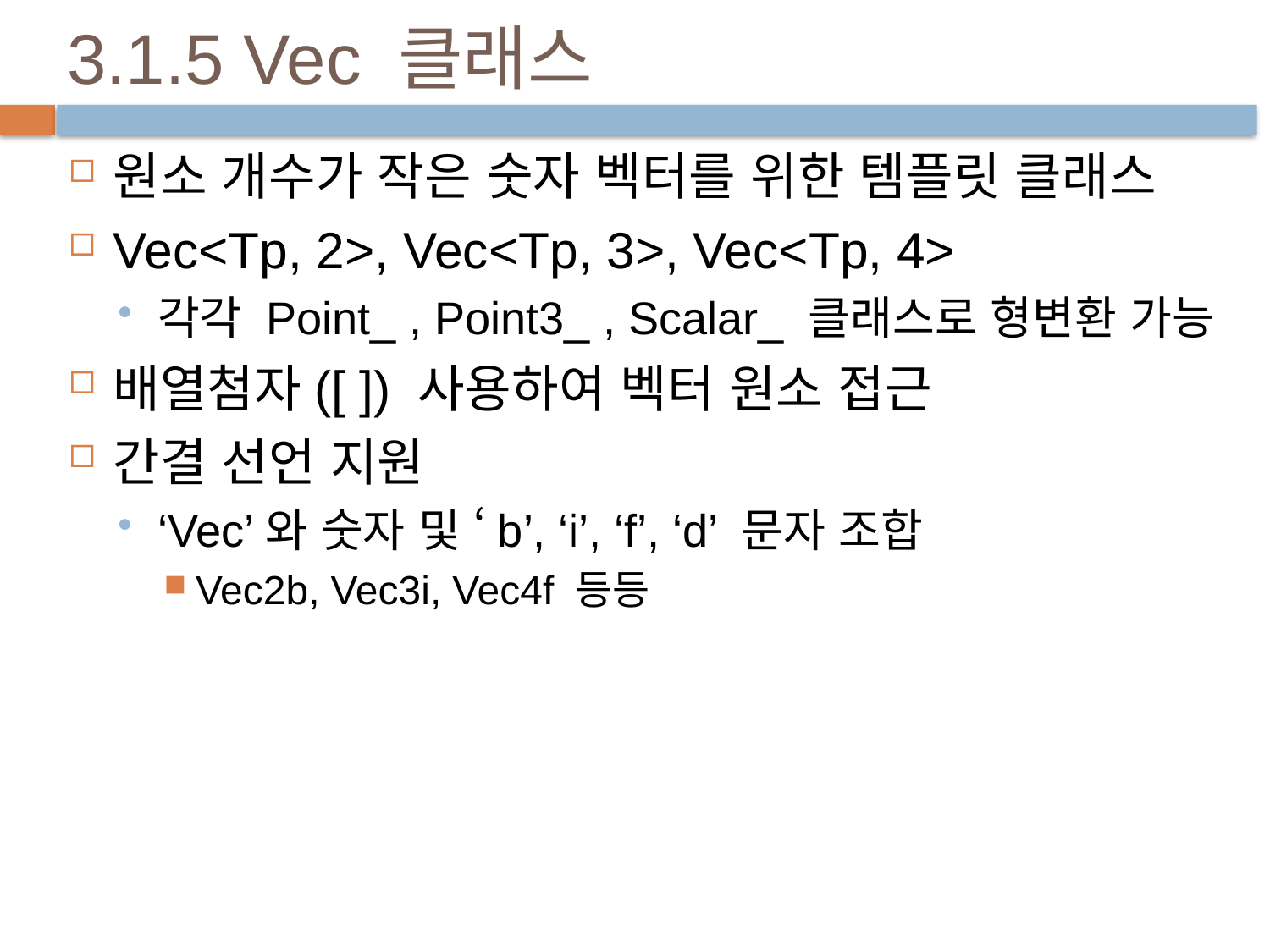

# 3.1.5 Vec 클래스
원소 개수가 작은 숫자 벡터를 위한 템플릿 클래스
Vec<Tp, 2>, Vec<Tp, 3>, Vec<Tp, 4>
각각 Point_ , Point3_ , Scalar_ 클래스로 형변환 가능
배열첨자([ ]) 사용하여 벡터 원소 접근
간결 선언 지원
‘Vec’와 숫자 및 ‘b’, ‘i’, ‘f’, ‘d’ 문자 조합
Vec2b, Vec3i, Vec4f 등등